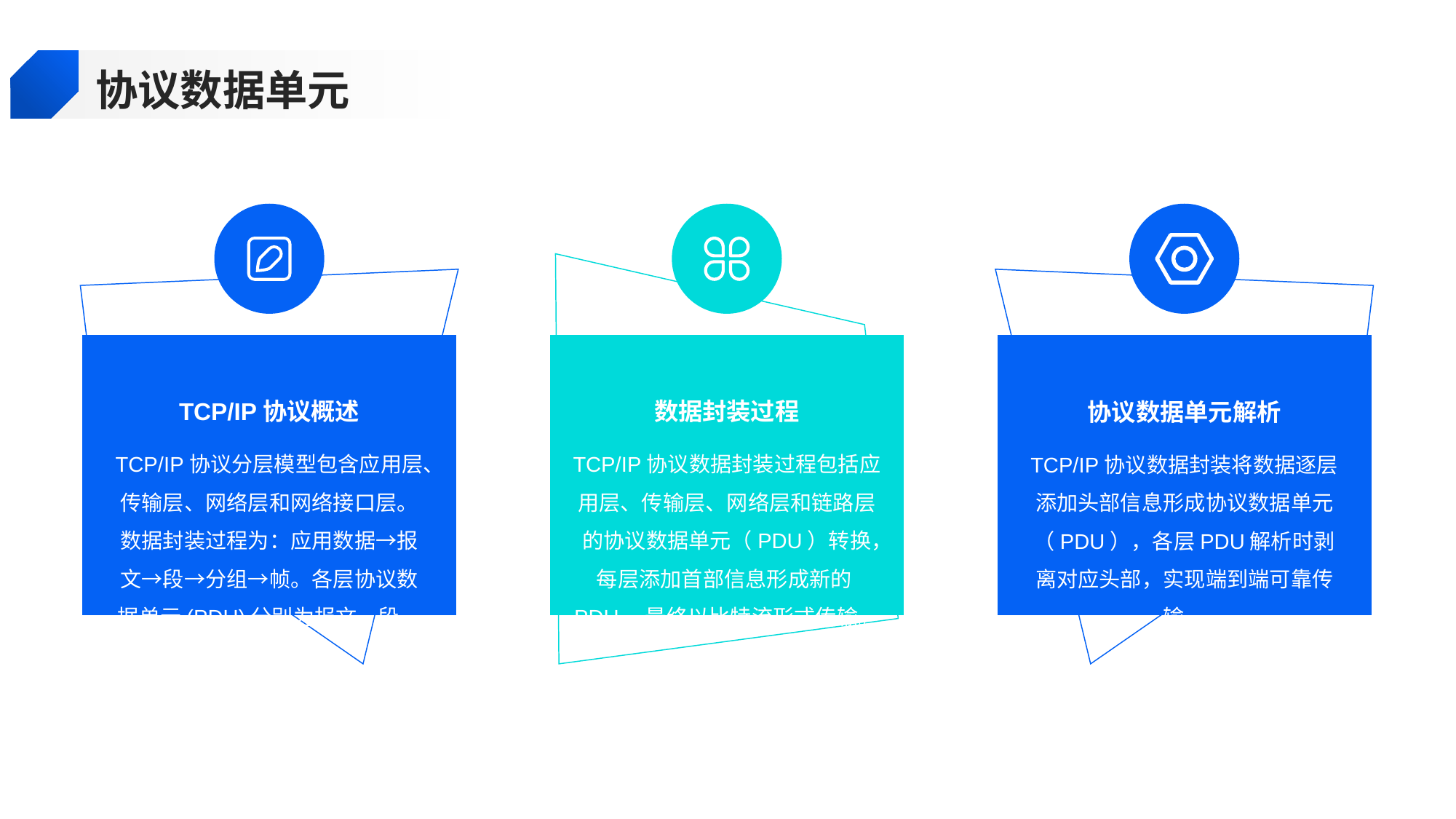

协议数据单元

TCP/IP协议概述
数据封装过程
协议数据单元解析
TCP/IP协议分层模型包含应用层、传输层、网络层和网络接口层。数据封装过程为：应用数据→报文→段→分组→帧。各层协议数据单元(PDU)分别为报文、段、分组和帧。
TCP/IP协议数据封装过程包括应用层、传输层、网络层和链路层的协议数据单元（PDU）转换，每层添加首部信息形成新的PDU，最终以比特流形式传输。
TCP/IP协议数据封装将数据逐层添加头部信息形成协议数据单元（PDU），各层PDU解析时剥离对应头部，实现端到端可靠传输。